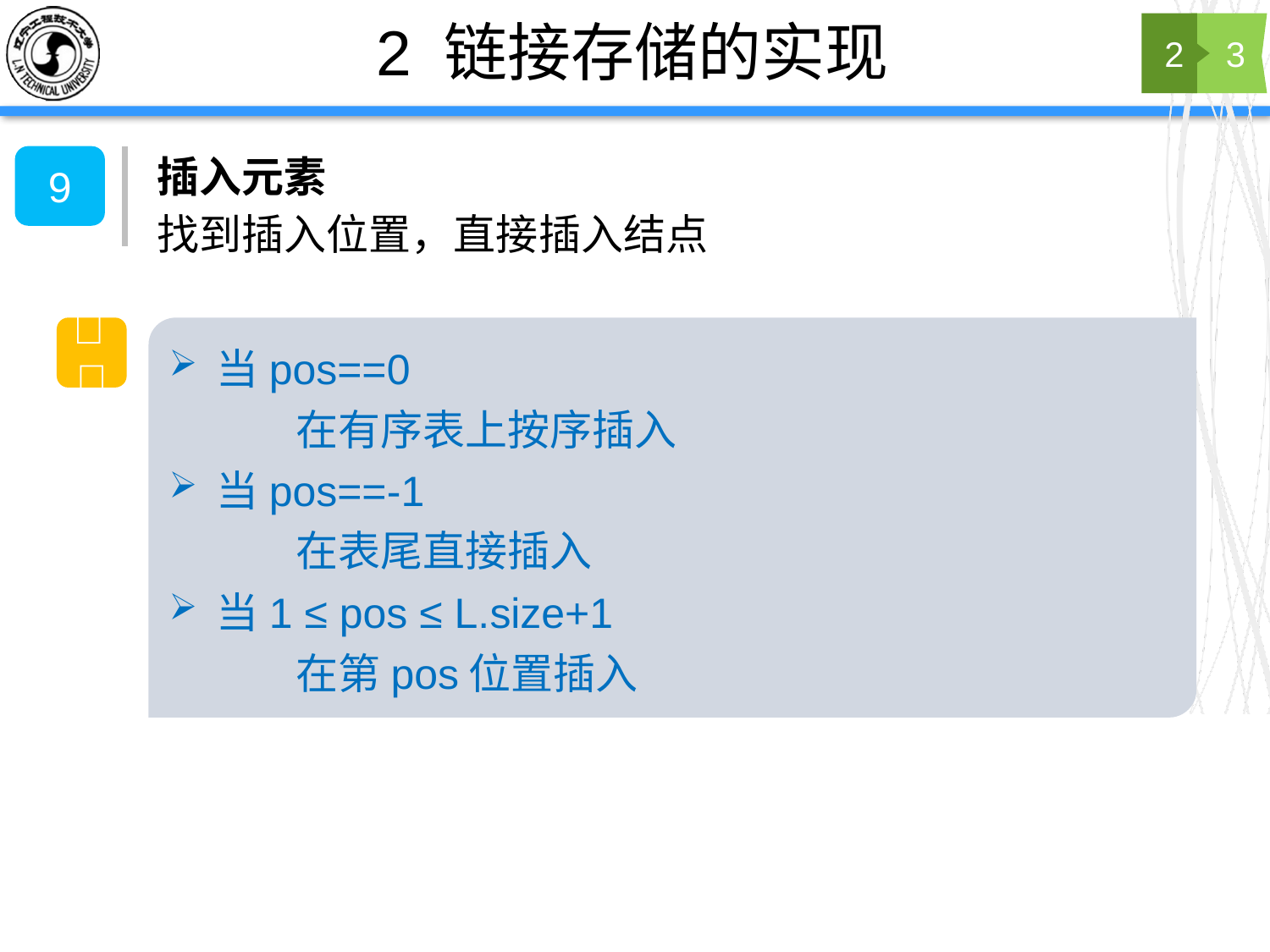

# 2 链接存储的实现
2
3
插入元素
9
找到插入位置，直接插入结点
💭
当pos==0
	在有序表上按序插入
当pos==-1
	在表尾直接插入
当1 ≤ pos ≤ L.size+1
	在第pos位置插入